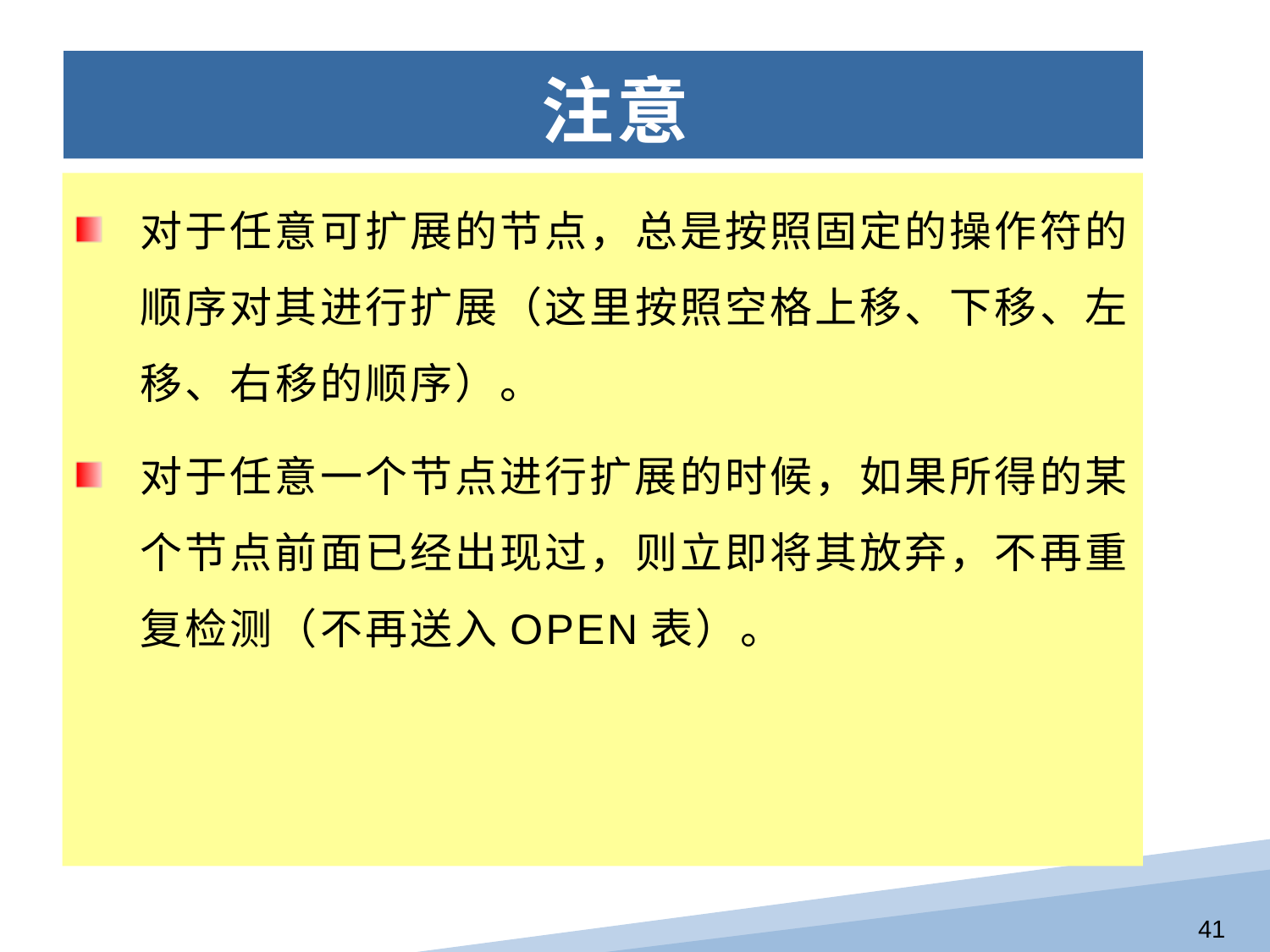

注意
对于任意可扩展的节点，总是按照固定的操作符的顺序对其进行扩展（这里按照空格上移、下移、左移、右移的顺序）。
对于任意一个节点进行扩展的时候，如果所得的某个节点前面已经出现过，则立即将其放弃，不再重复检测（不再送入OPEN表）。

41